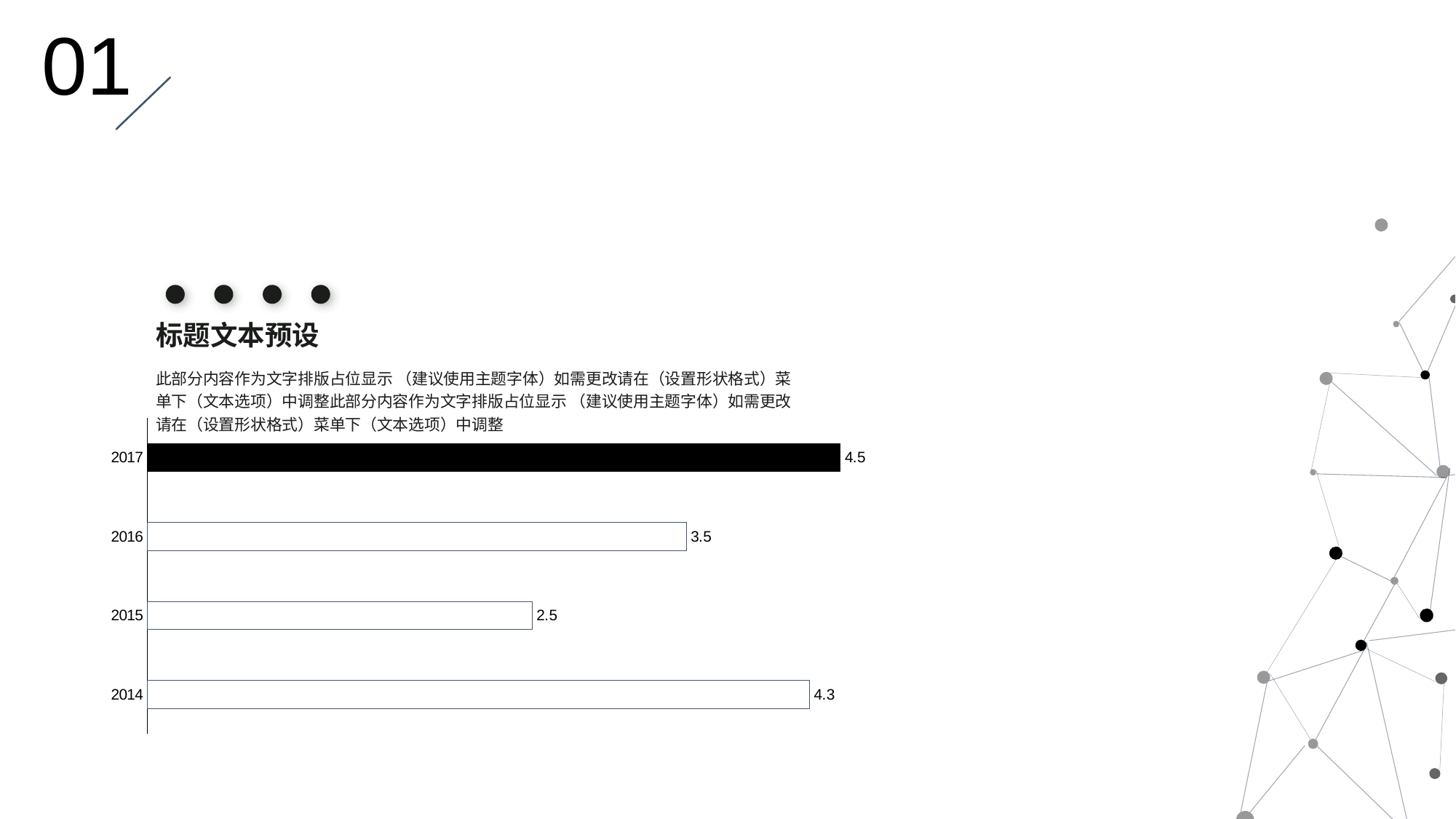

01

标题文本预设
此部分内容作为文字排版占位显示 （建议使用主题字体）如需更改请在（设置形状格式）菜单下（文本选项）中调整此部分内容作为文字排版占位显示 （建议使用主题字体）如需更改请在（设置形状格式）菜单下（文本选项）中调整

### Chart

| Category | 系列 1 |
|---|---|
| 2014 | 4.3 |
| 2015 | 2.5 |
| 2016 | 3.5 |
| 2017 | 4.5 |